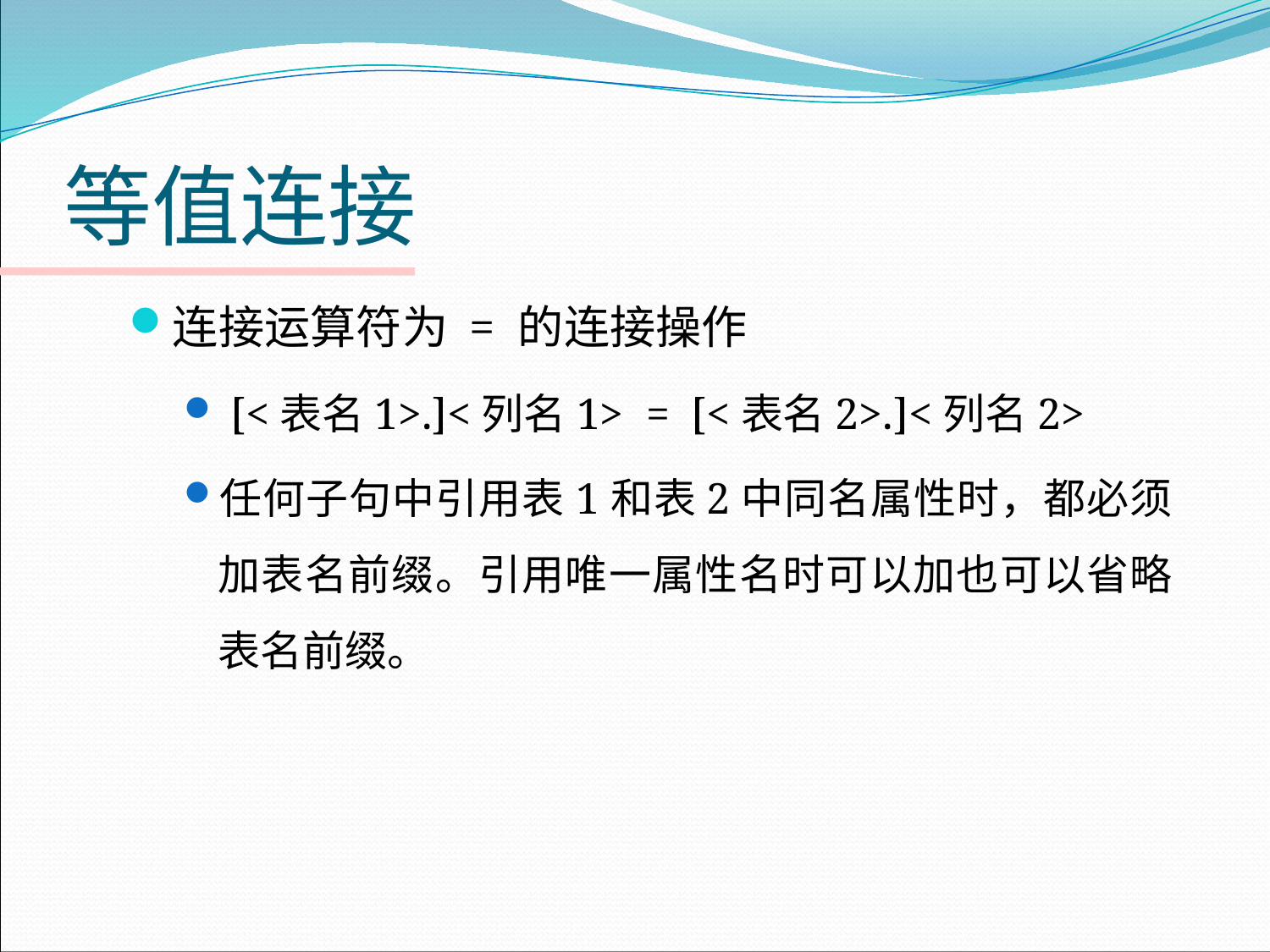

# 等值连接
连接运算符为 = 的连接操作
 [<表名1>.]<列名1>  =  [<表名2>.]<列名2>
任何子句中引用表1和表2中同名属性时，都必须加表名前缀。引用唯一属性名时可以加也可以省略表名前缀。

293